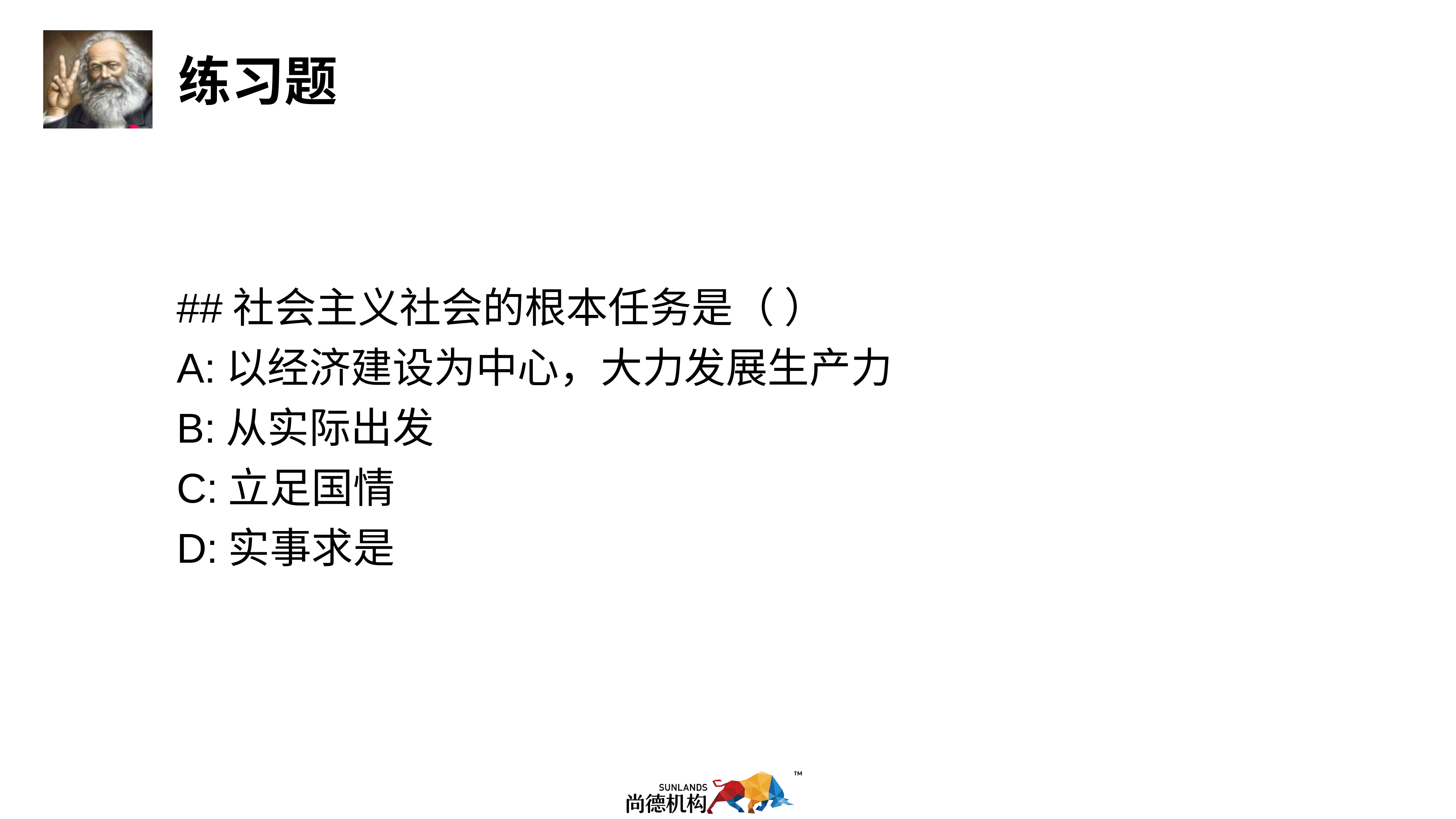

##社会主义社会的根本任务是（ ）
A:以经济建设为中心，大力发展生产力
B:从实际出发
C:立足国情
D:实事求是